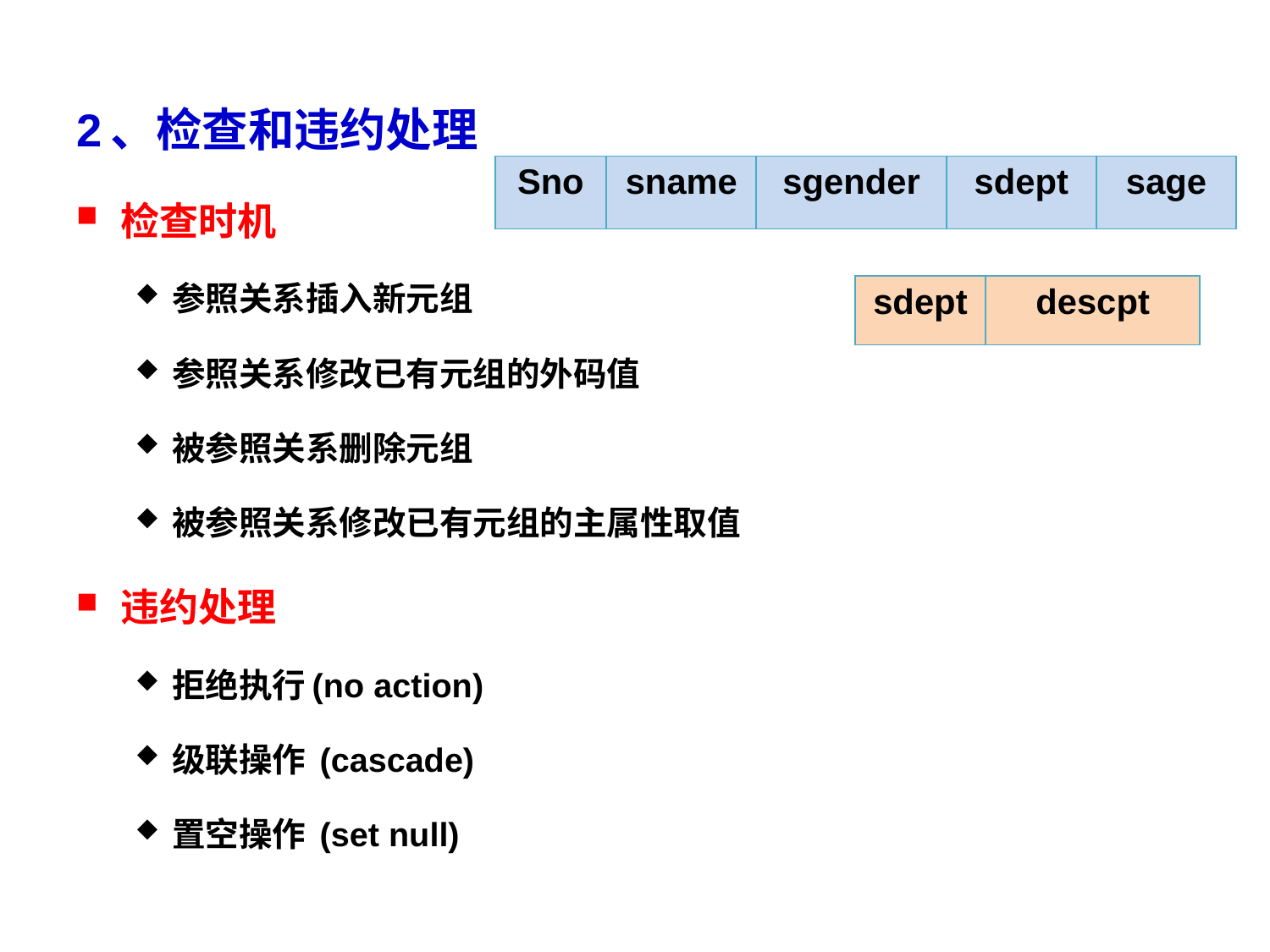

2、检查和违约处理
检查时机
参照关系插入新元组
参照关系修改已有元组的外码值
被参照关系删除元组
被参照关系修改已有元组的主属性取值
违约处理
拒绝执行(no action)
级联操作 (cascade)
置空操作 (set null)

| Sno | sname | sgender | sdept | sage |
| --- | --- | --- | --- | --- |
| sdept | descpt |
| --- | --- |